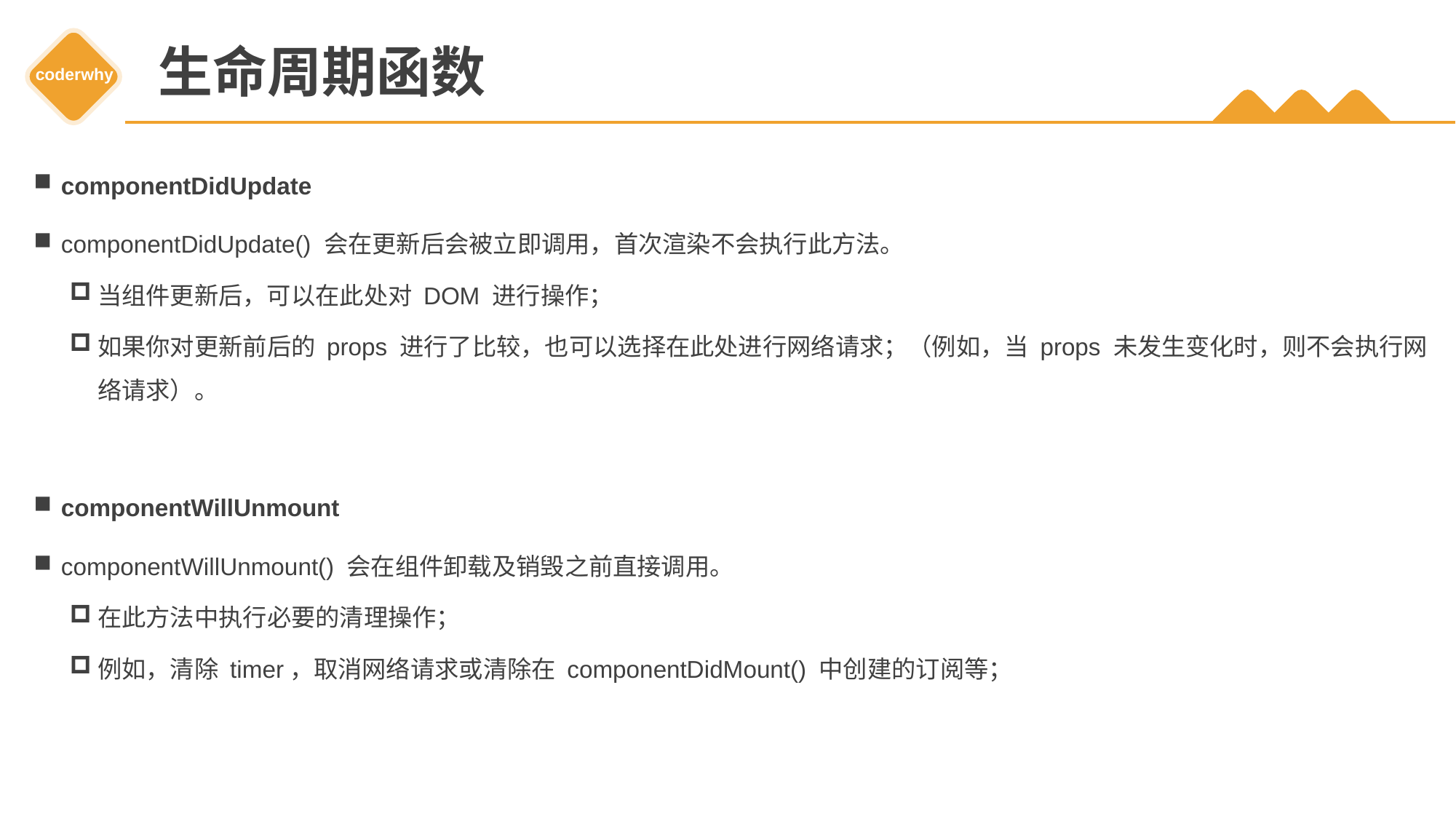

# 生命周期函数
componentDidUpdate
componentDidUpdate() 会在更新后会被立即调用，首次渲染不会执行此方法。
当组件更新后，可以在此处对 DOM 进行操作；
如果你对更新前后的 props 进行了比较，也可以选择在此处进行网络请求；（例如，当 props 未发生变化时，则不会执行网络请求）。

componentWillUnmount
componentWillUnmount() 会在组件卸载及销毁之前直接调用。
在此方法中执行必要的清理操作；
例如，清除 timer，取消网络请求或清除在 componentDidMount() 中创建的订阅等；